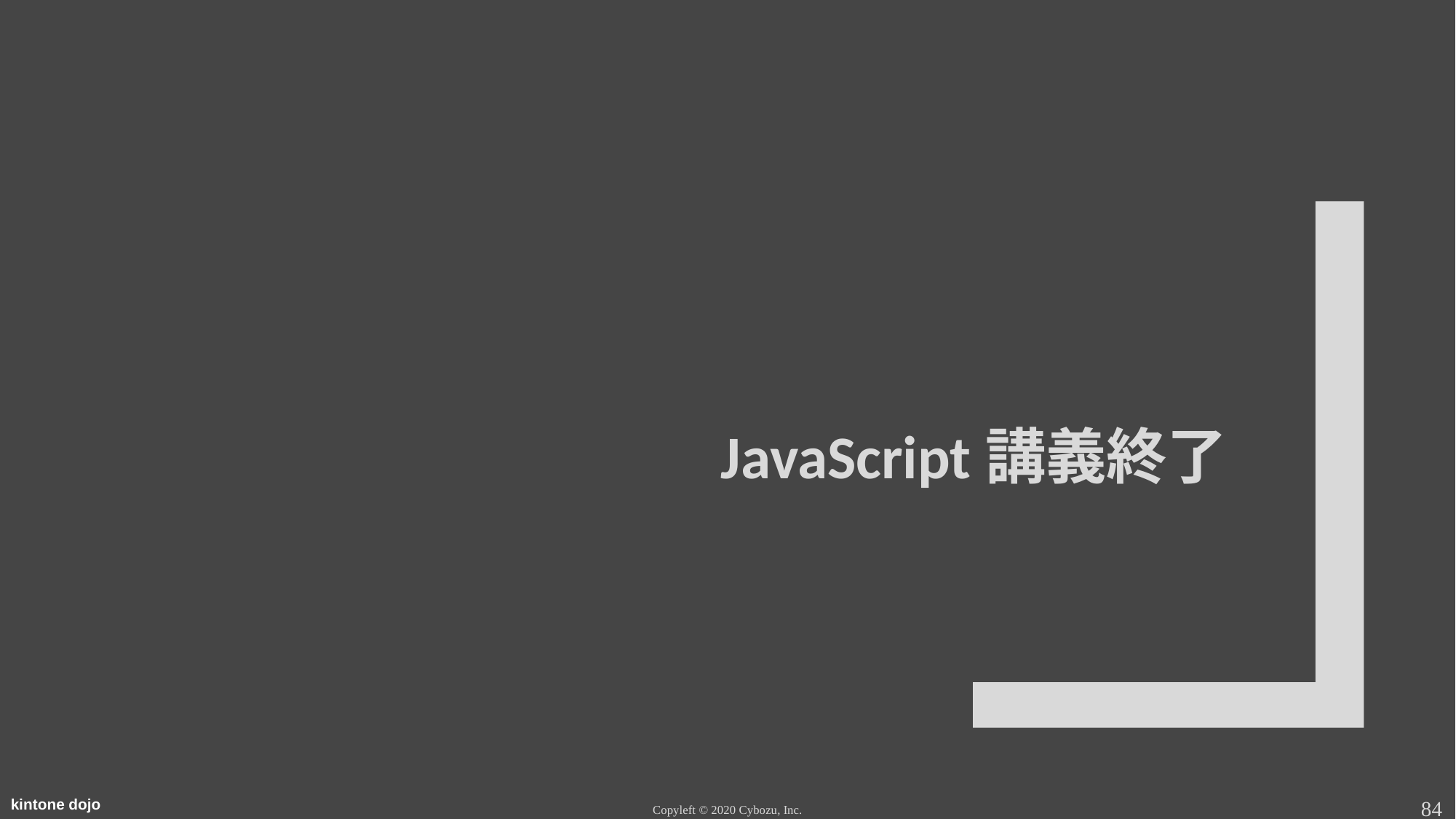

# JavaScript講義終了
84
Copyleft © 2020 Cybozu, Inc.